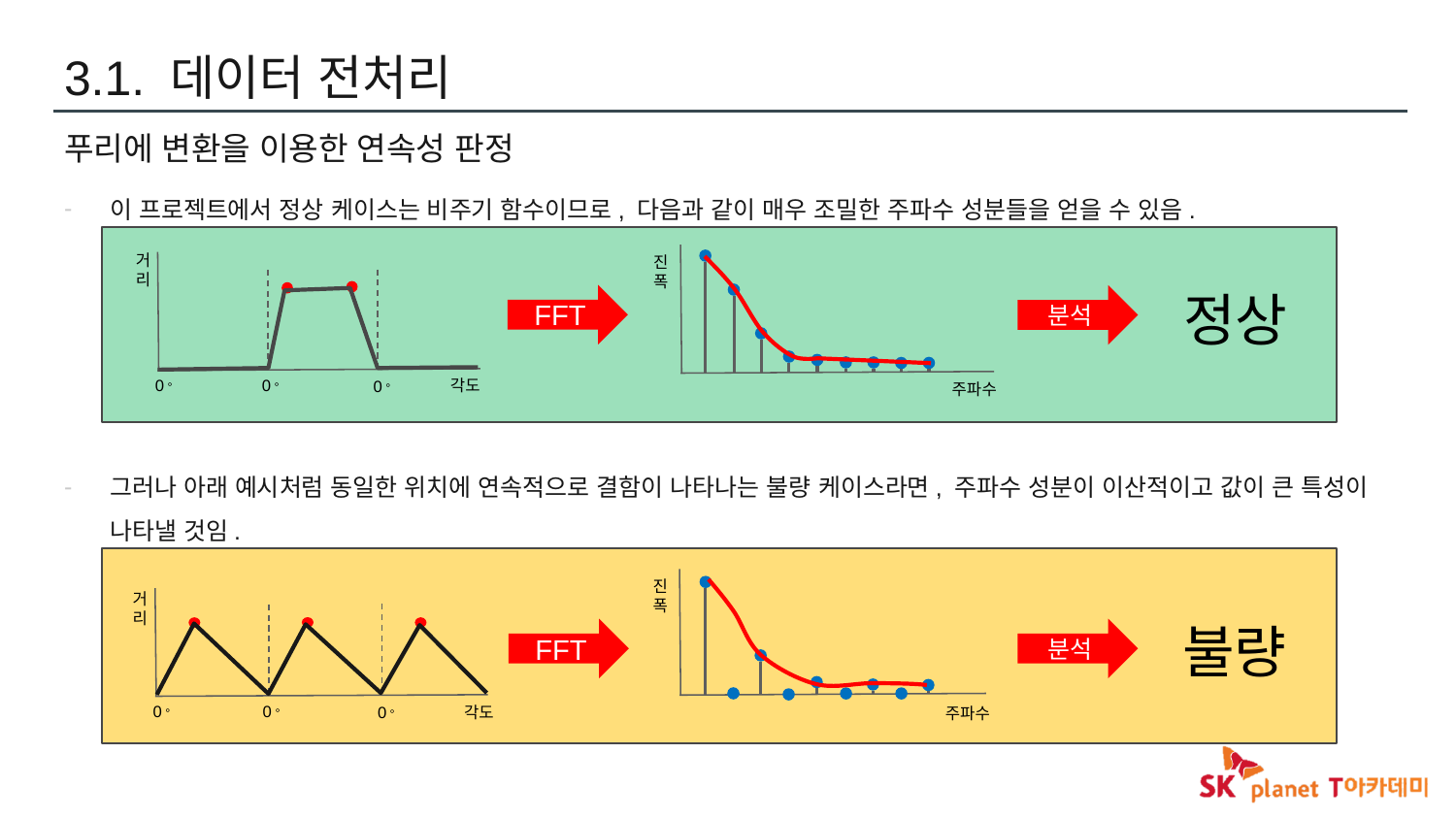

# 3.1. 데이터 전처리
푸리에 변환을 이용한 연속성 판정
이 프로젝트에서 정상 케이스는 비주기 함수이므로, 다음과 같이 매우 조밀한 주파수 성분들을 얻을 수 있음.

그러나 아래 예시처럼 동일한 위치에 연속적으로 결함이 나타나는 불량 케이스라면, 주파수 성분이 이산적이고 값이 큰 특성이 나타낼 것임.

거리

0 °
0 °
각도
0 °
진폭

주파수
FFT

정상
분석

진폭
주파수
거리

0 °
0 °
각도
0 °
FFT

불량
분석